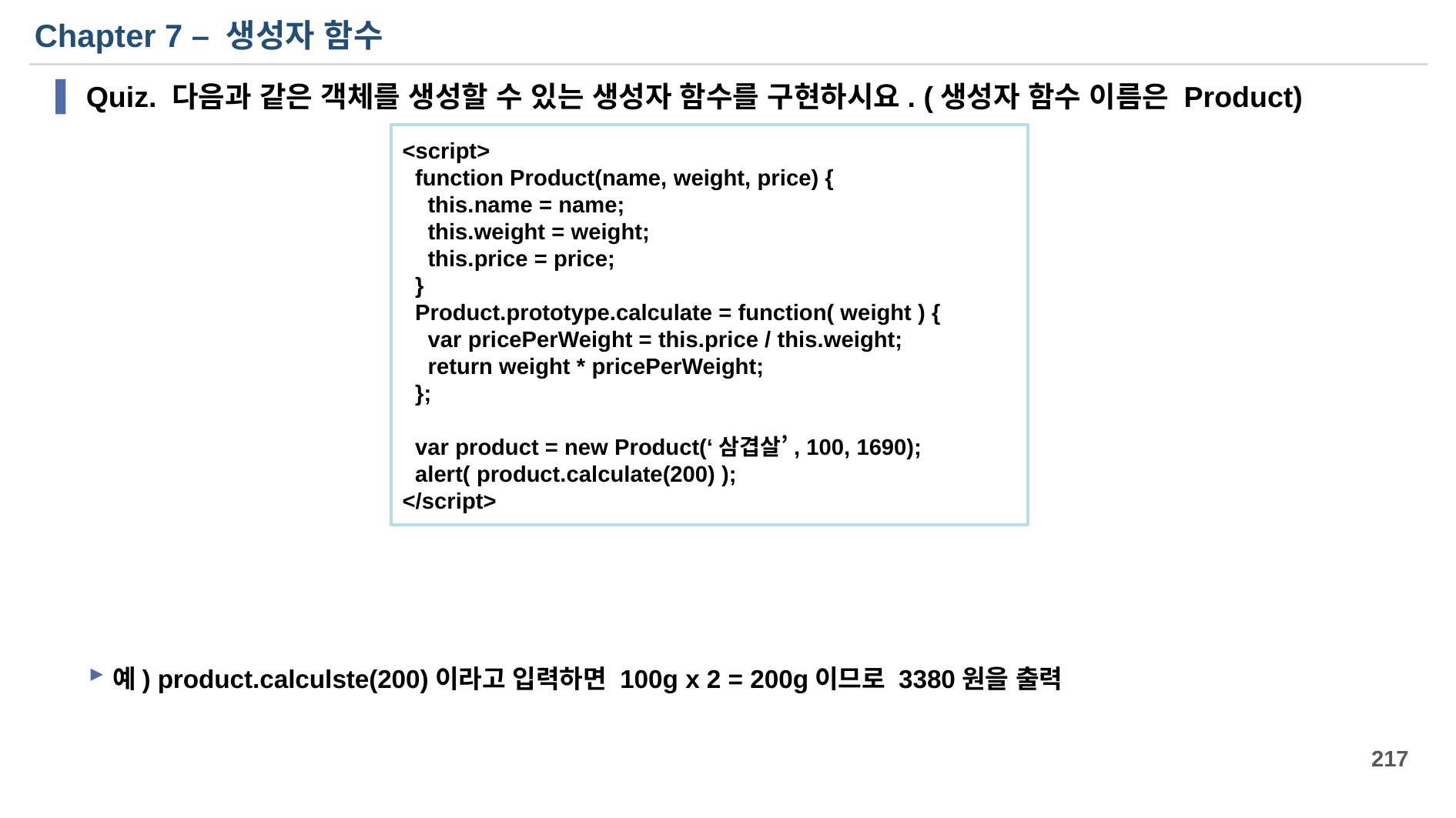

# Chapter 7 – 생성자 함수
Quiz. 다음과 같은 객체를 생성할 수 있는 생성자 함수를 구현하시요. (생성자 함수 이름은 Product)

예) product.calculste(200)이라고 입력하면 100g x 2 = 200g이므로 3380원을 출력

<script>
  function Product(name, weight, price) {
    this.name = name;
    this.weight = weight;
    this.price = price;
  }
  Product.prototype.calculate = function( weight ) {
    var pricePerWeight = this.price / this.weight;
    return weight * pricePerWeight;
  };

  var product = new Product(‘삼겹살’, 100, 1690);
  alert( product.calculate(200) );
</script>
217